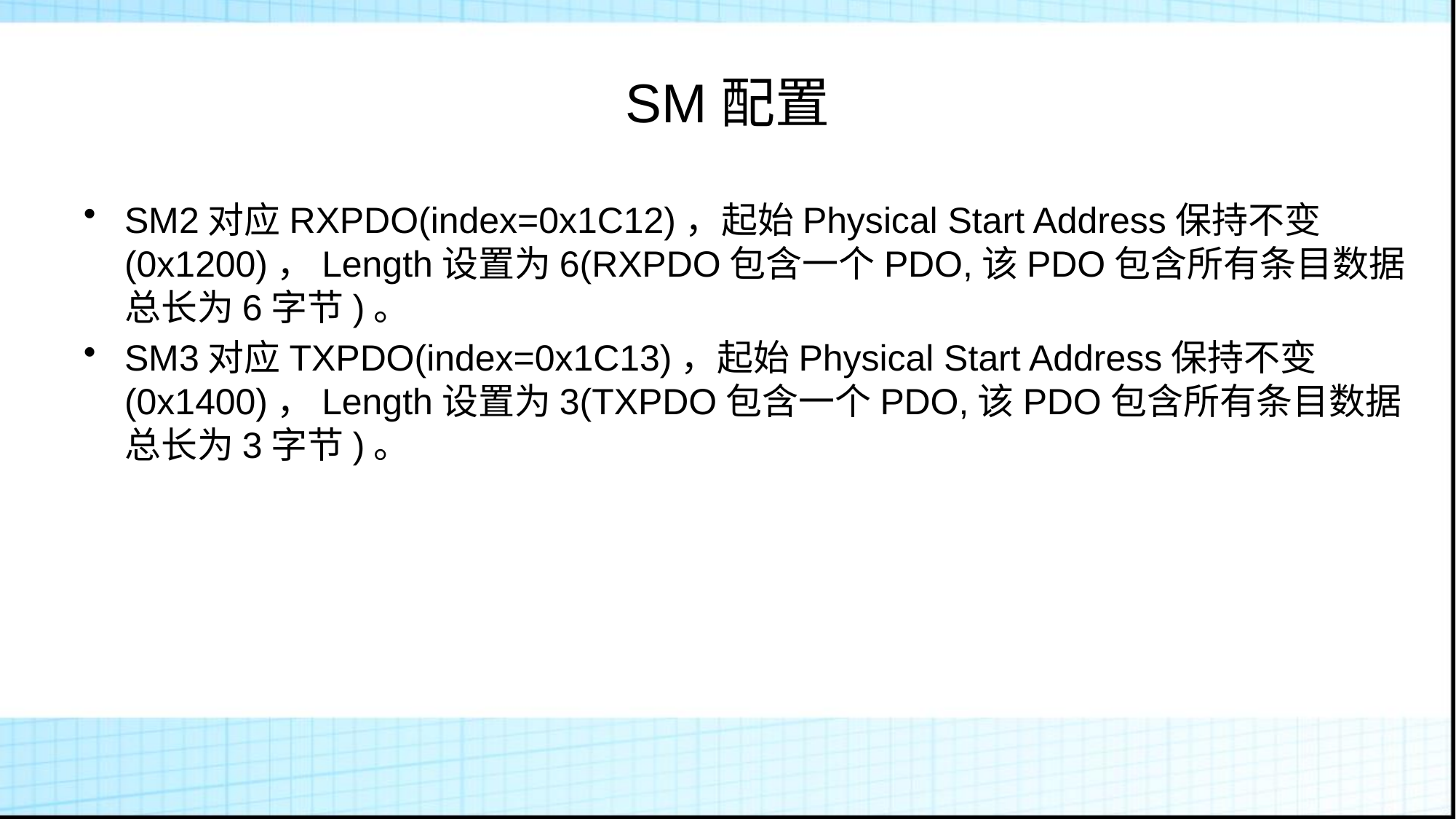

# SM配置
SM2对应RXPDO(index=0x1C12)，起始Physical Start Address保持不变(0x1200)，Length设置为6(RXPDO包含一个PDO,该PDO包含所有条目数据总长为6字节)。
SM3对应TXPDO(index=0x1C13)，起始Physical Start Address保持不变(0x1400)，Length设置为3(TXPDO包含一个PDO,该PDO包含所有条目数据总长为3字节)。